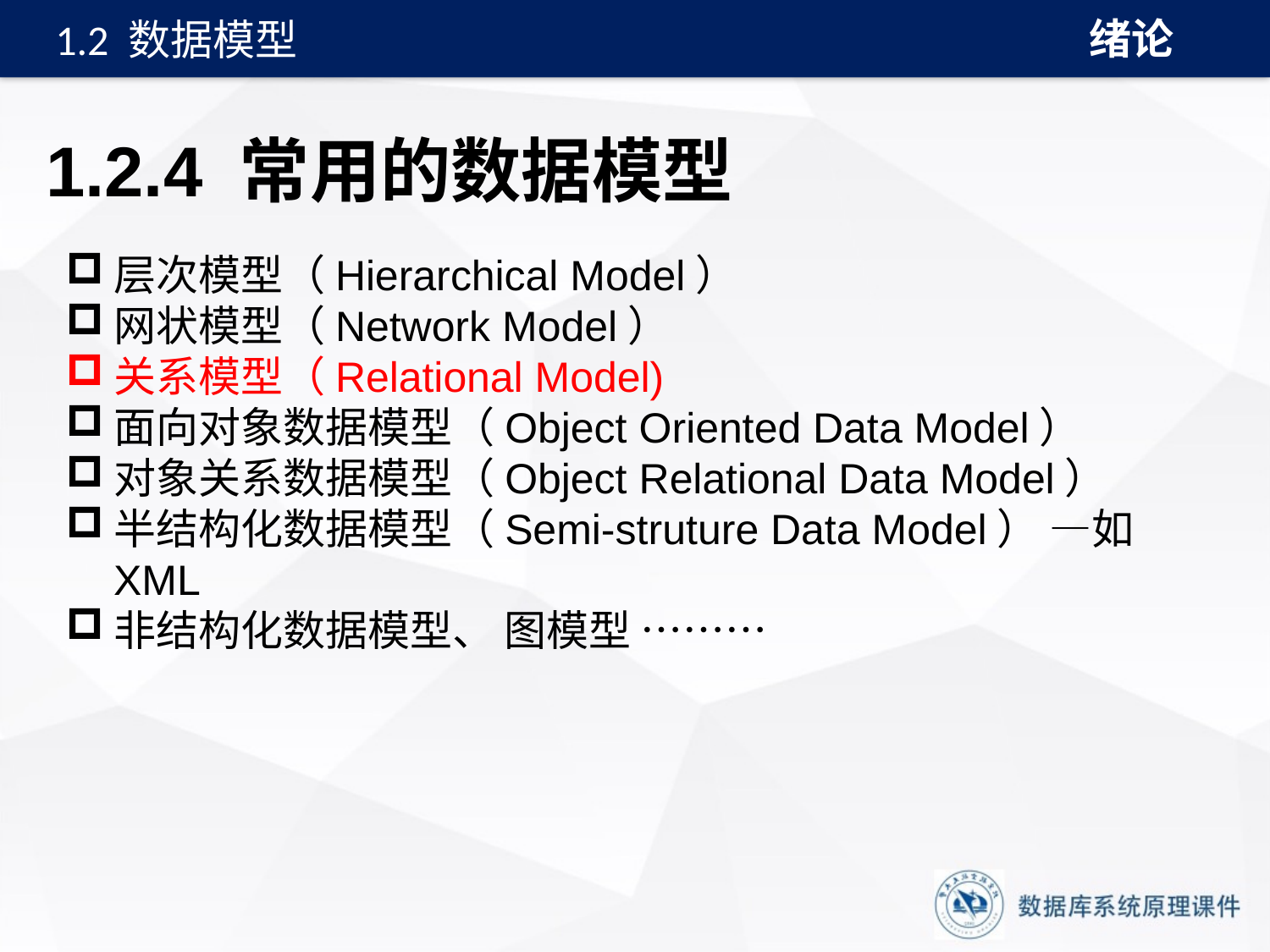

绪论
1.2 数据模型
# 1.2.4 常用的数据模型
层次模型（Hierarchical Model）
网状模型（Network Model）
关系模型（Relational Model)
面向对象数据模型（Object Oriented Data Model）
对象关系数据模型（Object Relational Data Model）
半结构化数据模型（Semi-struture Data Model） —如XML
非结构化数据模型、 图模型 ………